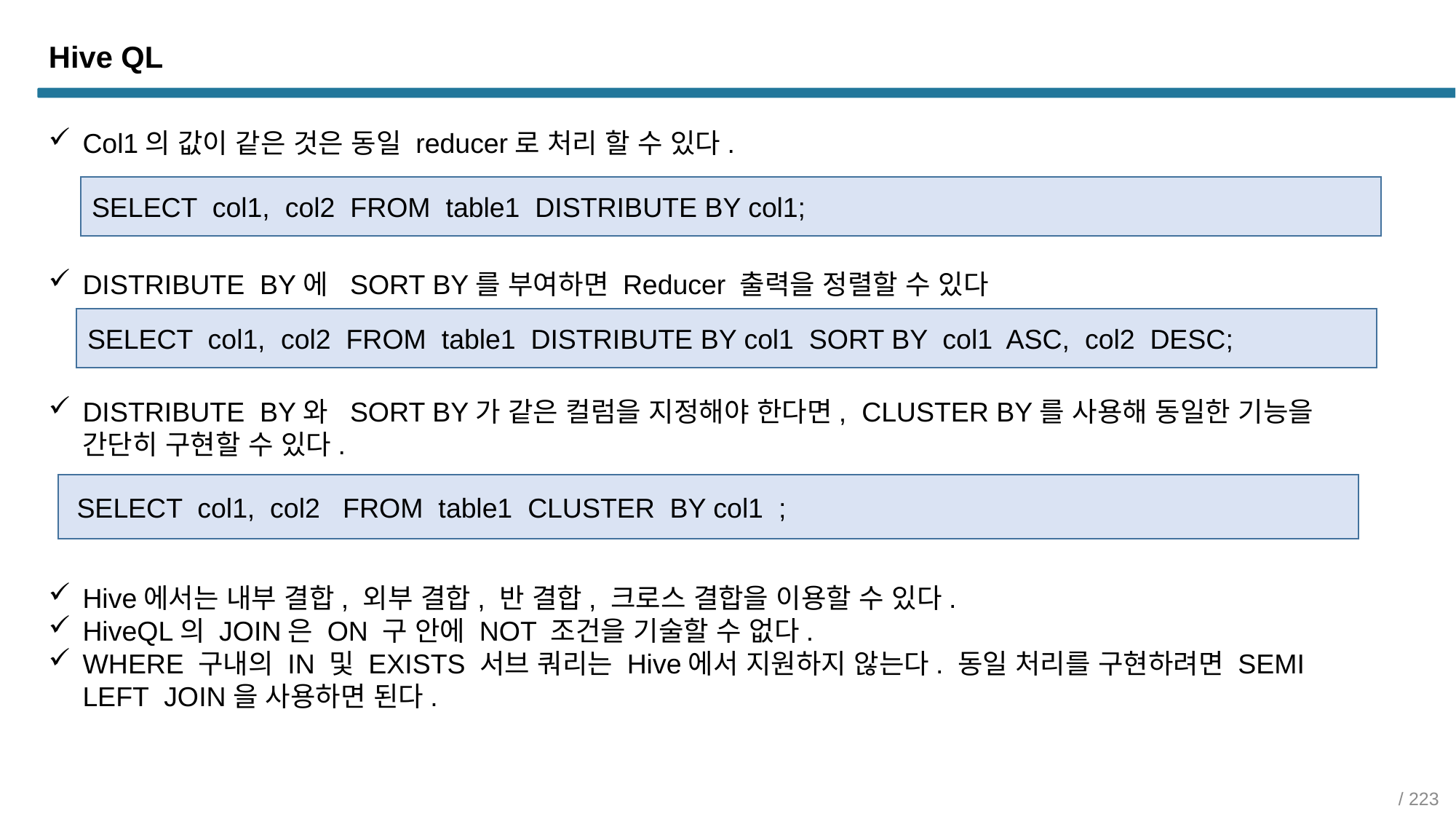

Hive QL
Col1의 값이 같은 것은 동일 reducer로 처리 할 수 있다.
SELECT  col1,  col2  FROM  table1  DISTRIBUTE BY col1;
DISTRIBUTE  BY에  SORT BY를 부여하면 Reducer 출력을 정렬할 수 있다
SELECT  col1,  col2  FROM  table1  DISTRIBUTE BY col1  SORT BY  col1  ASC,  col2  DESC;
DISTRIBUTE  BY와  SORT BY가 같은 컬럼을 지정해야 한다면,  CLUSTER BY를 사용해 동일한 기능을  간단히 구현할 수 있다.
 SELECT  col1,  col2   FROM  table1  CLUSTER  BY col1  ;
Hive에서는 내부 결합, 외부 결합, 반 결합, 크로스 결합을 이용할 수 있다.
HiveQL의 JOIN은 ON 구 안에 NOT 조건을 기술할 수 없다.
WHERE 구내의 IN 및 EXISTS 서브 쿼리는 Hive에서 지원하지 않는다. 동일 처리를 구현하려면 SEMI  LEFT  JOIN을 사용하면 된다.
/ 223